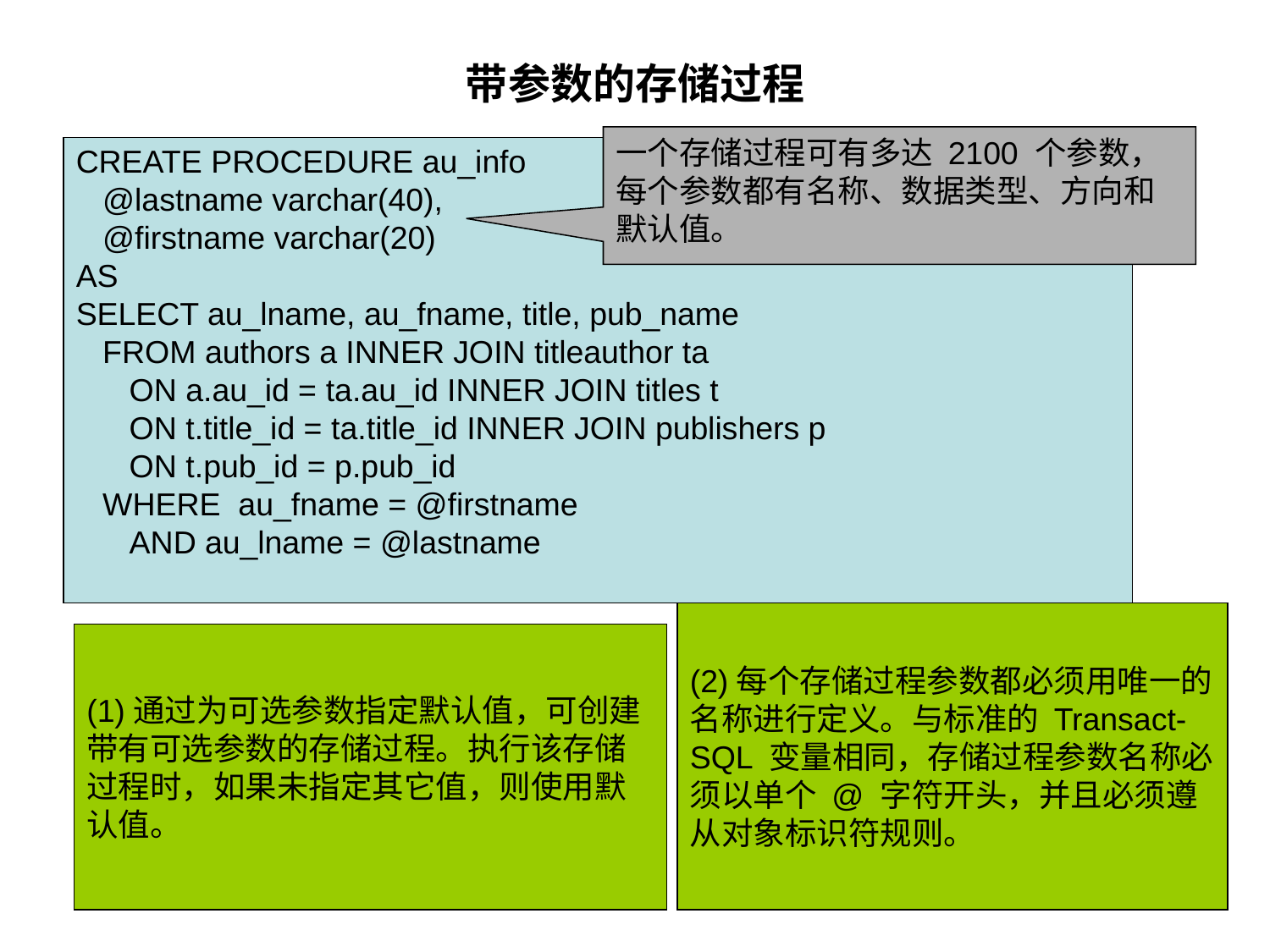

# 带参数的存储过程
一个存储过程可有多达 2100 个参数，每个参数都有名称、数据类型、方向和默认值。
CREATE PROCEDURE au_info
   @lastname varchar(40),
   @firstname varchar(20)
AS
SELECT au_lname, au_fname, title, pub_name
   FROM authors a INNER JOIN titleauthor ta
      ON a.au_id = ta.au_id INNER JOIN titles t
      ON t.title_id = ta.title_id INNER JOIN publishers p
      ON t.pub_id = p.pub_id
   WHERE  au_fname = @firstname
      AND au_lname = @lastname

(2)每个存储过程参数都必须用唯一的名称进行定义。与标准的 Transact-SQL 变量相同，存储过程参数名称必须以单个 @ 字符开头，并且必须遵从对象标识符规则。
(1)通过为可选参数指定默认值，可创建带有可选参数的存储过程。执行该存储过程时，如果未指定其它值，则使用默认值。